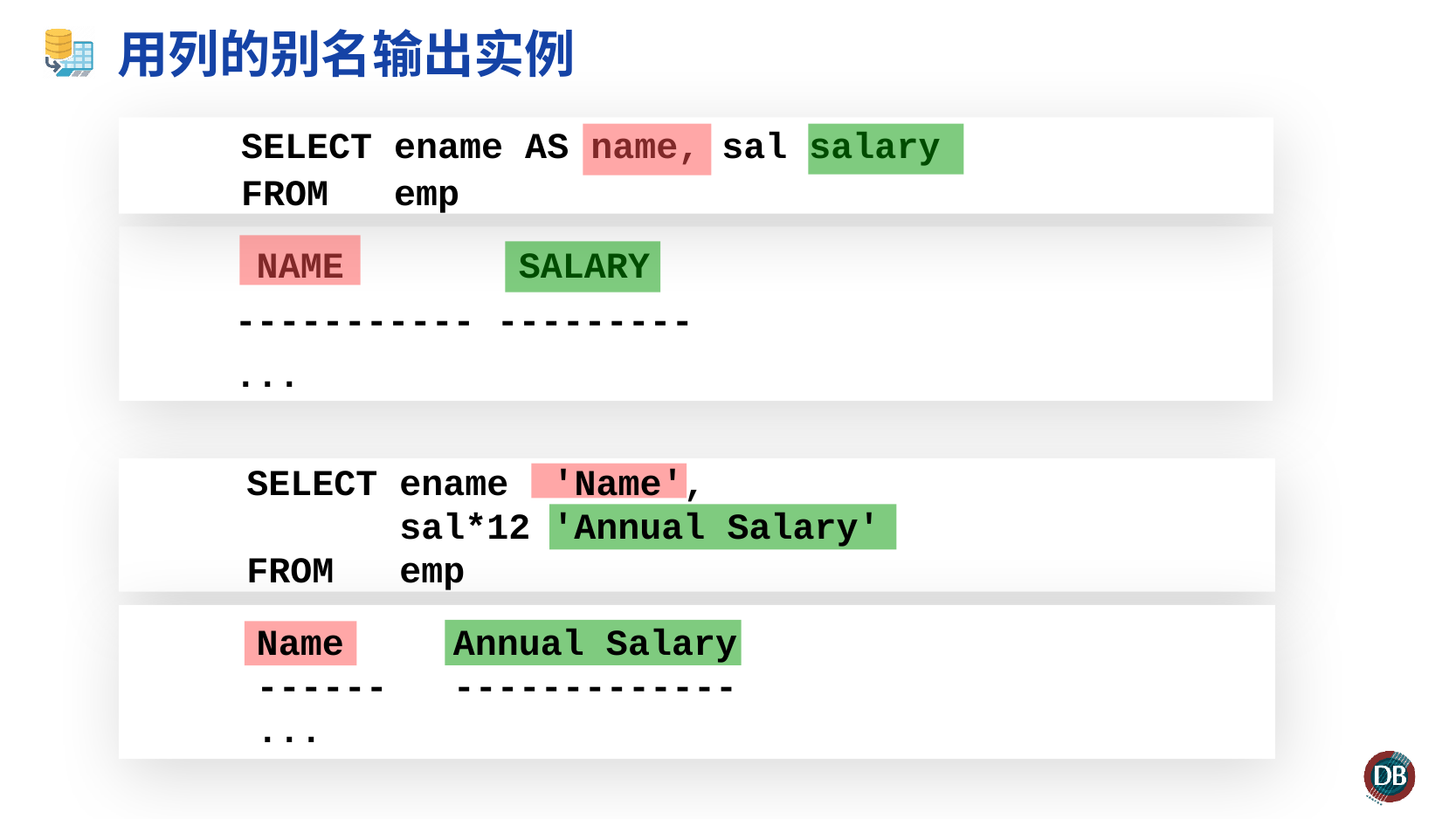

# 用列的别名输出实例
     SELECT ename AS name, sal salary
     FROM   emp

     NAME        SALARY
    ----------- ---------
    ...

     SELECT ename  'Name',
            sal*12 'Annual Salary'
     FROM   emp

     Name     Annual Salary
     ------   -------------
     ...